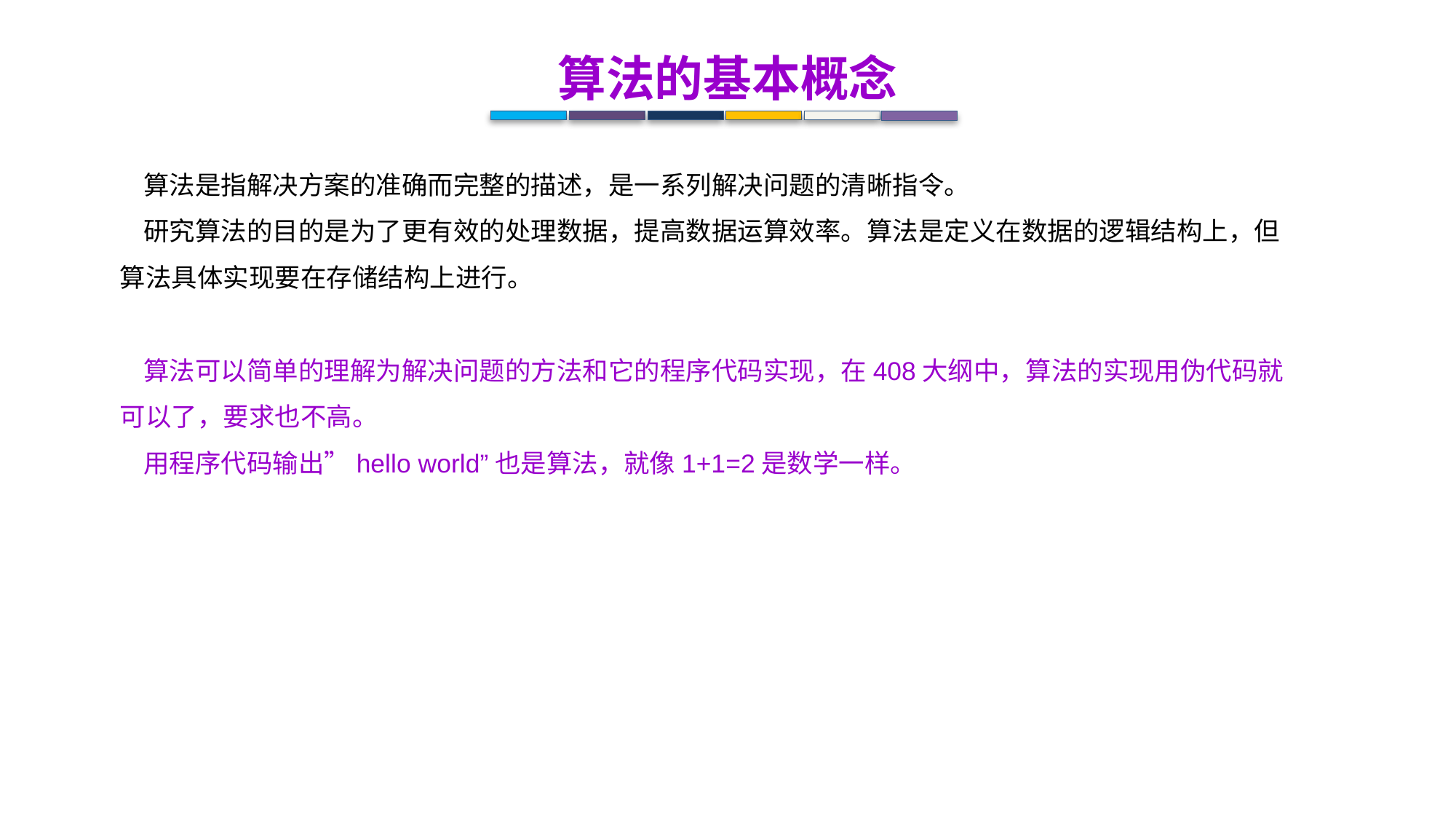

算法的基本概念

   算法是指解决方案的准确而完整的描述，是一系列解决问题的清晰指令。
   研究算法的目的是为了更有效的处理数据，提高数据运算效率。算法是定义在数据的逻辑结构上，但算法具体实现要在存储结构上进行。

   算法可以简单的理解为解决问题的方法和它的程序代码实现，在408大纲中，算法的实现用伪代码就可以了，要求也不高。
   用程序代码输出”hello world”也是算法，就像1+1=2是数学一样。